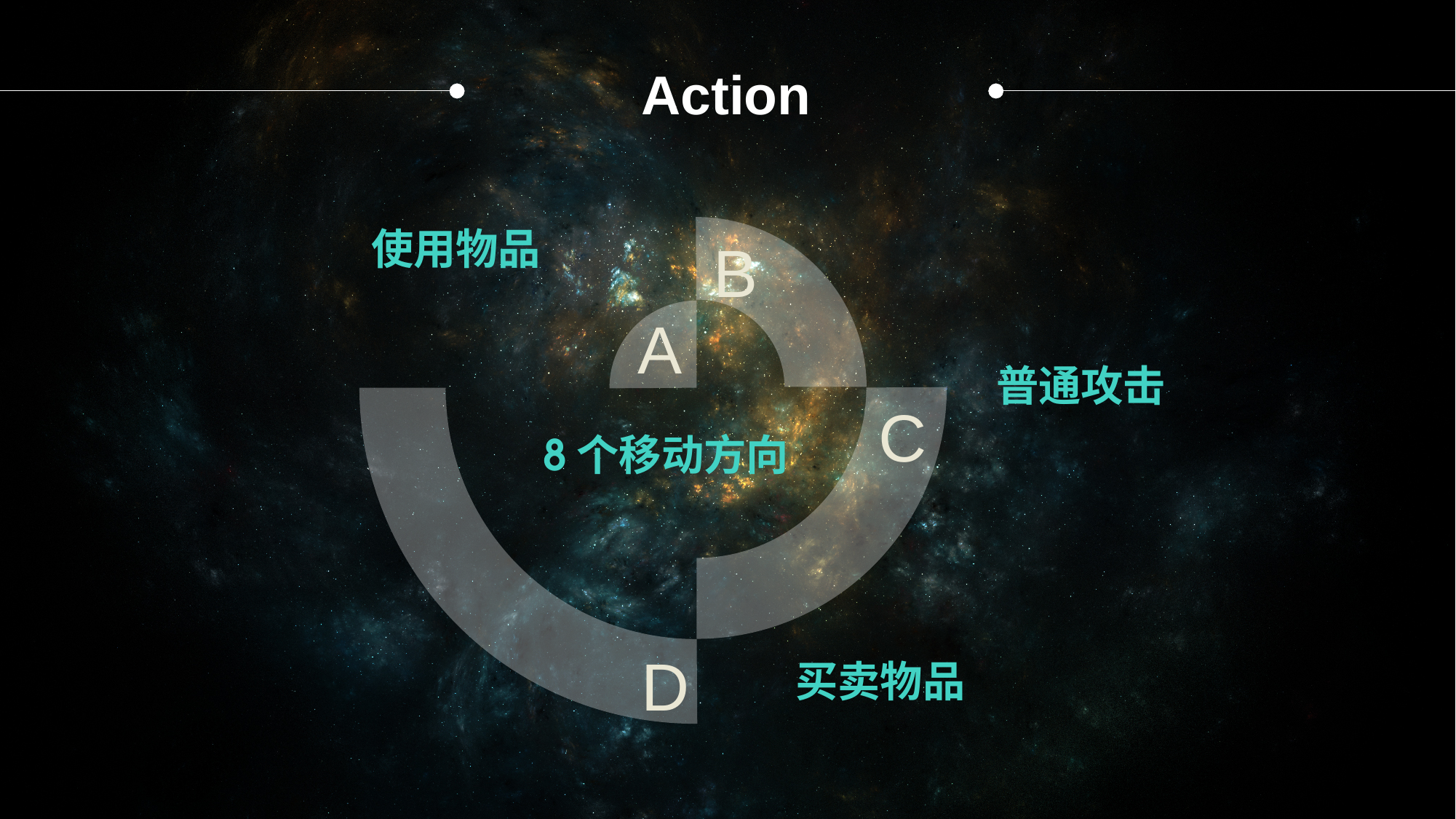

Action

使用物品
B

A
普通攻击

C
8个移动方向
D
买卖物品